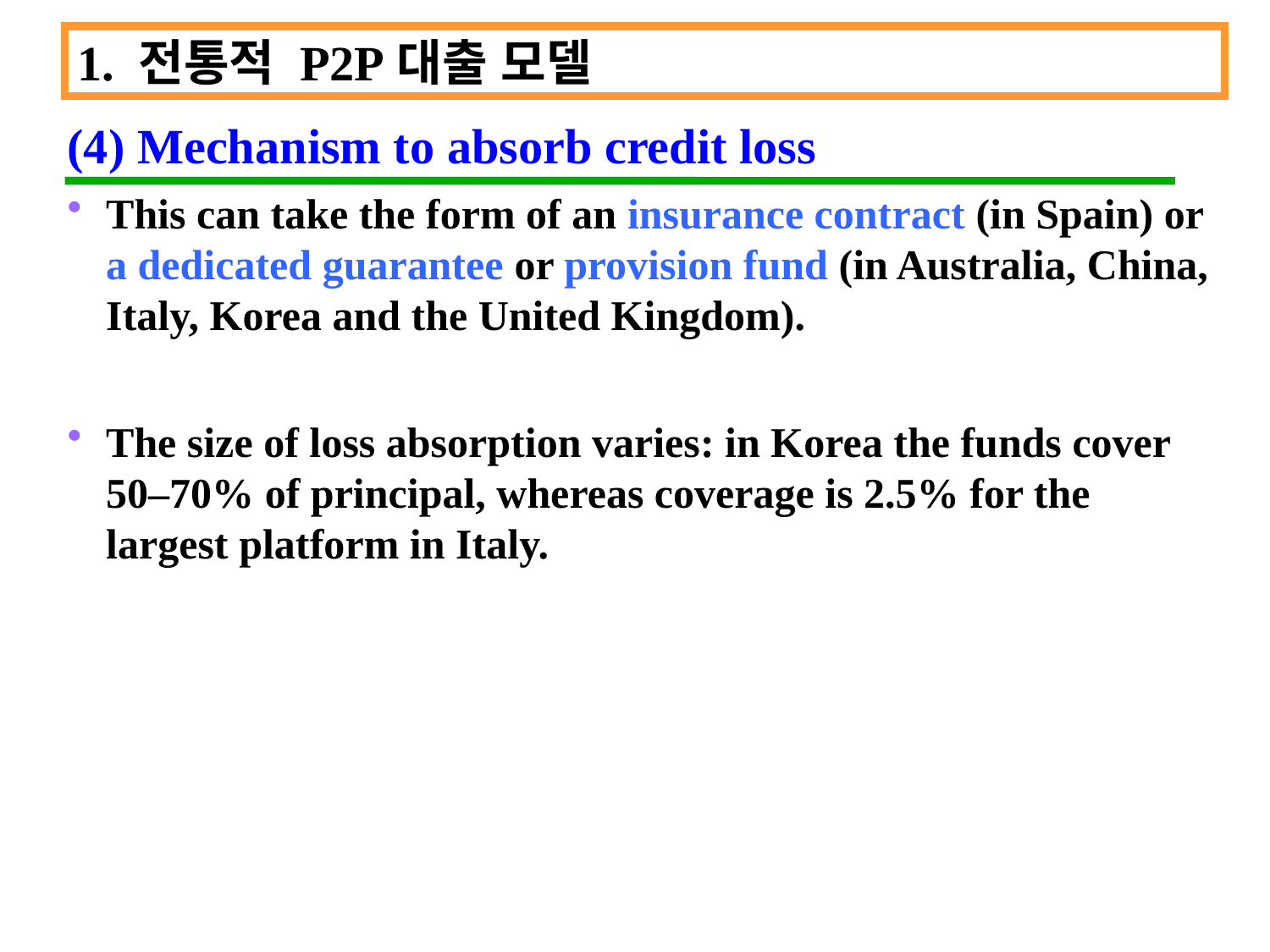

1. 전통적 P2P대출 모델
(4) Mechanism to absorb credit loss
This can take the form of an insurance contract (in Spain) or a dedicated guarantee or provision fund (in Australia, China, Italy, Korea and the United Kingdom).

The size of loss absorption varies: in Korea the funds cover 50–70% of principal, whereas coverage is 2.5% for the largest platform in Italy.